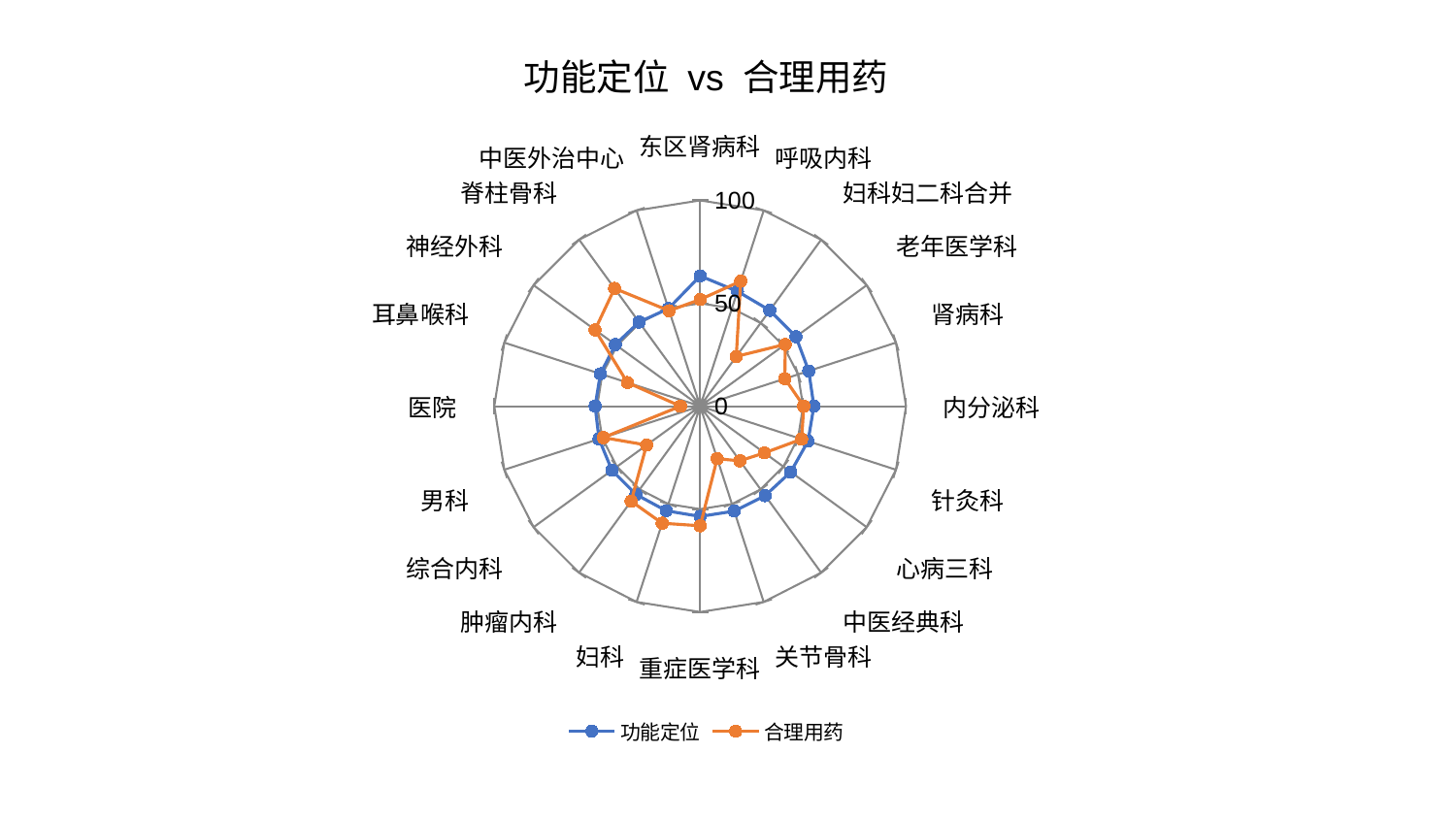

### Chart: 功能定位 vs 合理用药

| Category | 功能定位 | 合理用药 |
|---|---|---|
| 东区肾病科 | 63.30223822156812 | 51.855284755693084 |
| 呼吸内科 | 58.66552383752044 | 63.871995240619 |
| 妇科妇二科合并 | 57.56633934828086 | 29.877554813924334 |
| 老年医学科 | 57.5005130173569 | 51.10784269353972 |
| 肾病科 | 55.49157474396059 | 43.2791146558656 |
| 内分泌科 | 55.24918385065608 | 50.34291267475928 |
| 针灸科 | 55.10766882288503 | 51.82521862863896 |
| 心病三科 | 54.396526994773254 | 38.64524014935142 |
| 中医经典科 | 53.74037285905126 | 32.81638049947475 |
| 关节骨科 | 53.59959479513287 | 26.844606990516883 |
| 重症医学科 | 53.57167489317235 | 58.11118317933211 |
| 妇科 | 53.43984048939096 | 59.777460118429 |
| 肿瘤内科 | 53.02735859274447 | 57.056120376206934 |
| 综合内科 | 52.98578958349545 | 32.152518510946905 |
| 男科 | 51.662744572876285 | 49.4480891274317 |
| 医院 | 51.016411180410294 | 9.557158215142858 |
| 耳鼻喉科 | 50.94171348380895 | 37.15732683429178 |
| 神经外科 | 50.93186253795198 | 63.12431926445861 |
| 脊柱骨科 | 50.50903828679294 | 70.72140282635728 |
| 中医外治中心 | 49.87508216478664 | 48.747482571724454 |
38